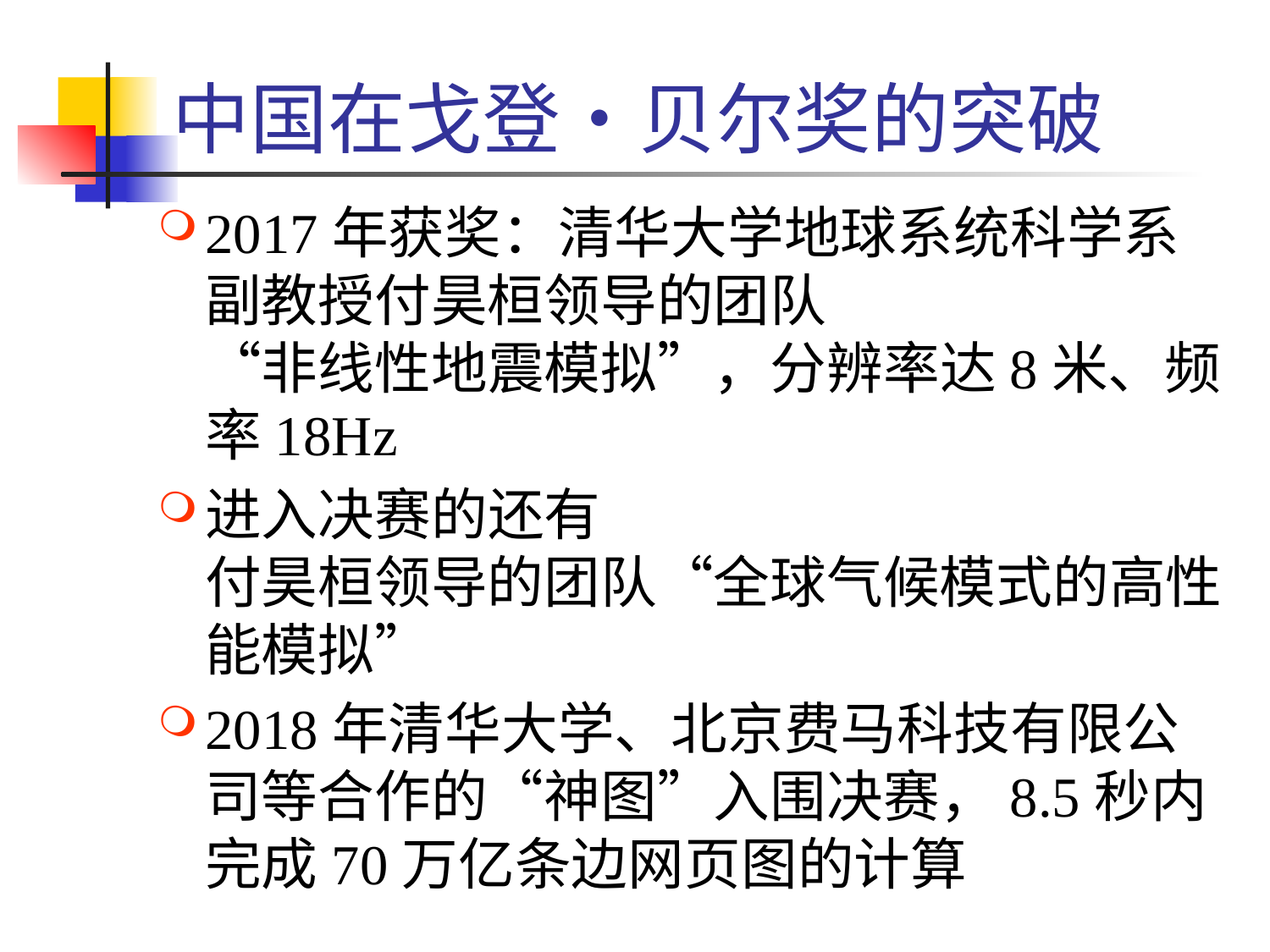

# 中国在戈登•贝尔奖的突破
2017年获奖：清华大学地球系统科学系副教授付昊桓领导的团队
“非线性地震模拟”，分辨率达8米、频率18Hz
进入决赛的还有
付昊桓领导的团队“全球气候模式的高性能模拟”
2018年清华大学、北京费马科技有限公司等合作的“神图”入围决赛，8.5秒内完成70万亿条边网页图的计算